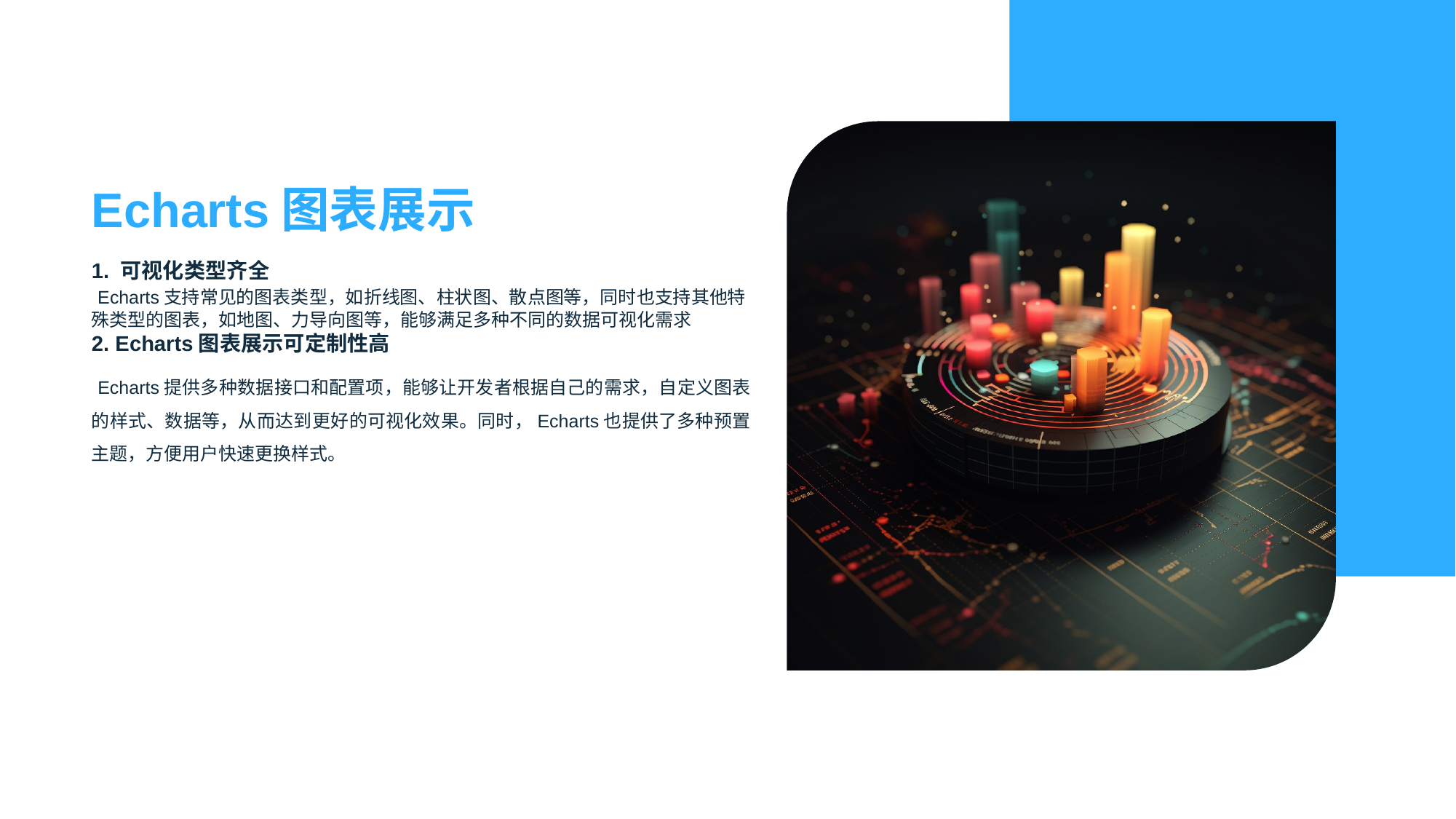

Echarts图表展示

1. 可视化类型齐全
 Echarts支持常见的图表类型，如折线图、柱状图、散点图等，同时也支持其他特殊类型的图表，如地图、力导向图等，能够满足多种不同的数据可视化需求
2. Echarts图表展示可定制性高
 Echarts提供多种数据接口和配置项，能够让开发者根据自己的需求，自定义图表的样式、数据等，从而达到更好的可视化效果。同时，Echarts也提供了多种预置主题，方便用户快速更换样式。